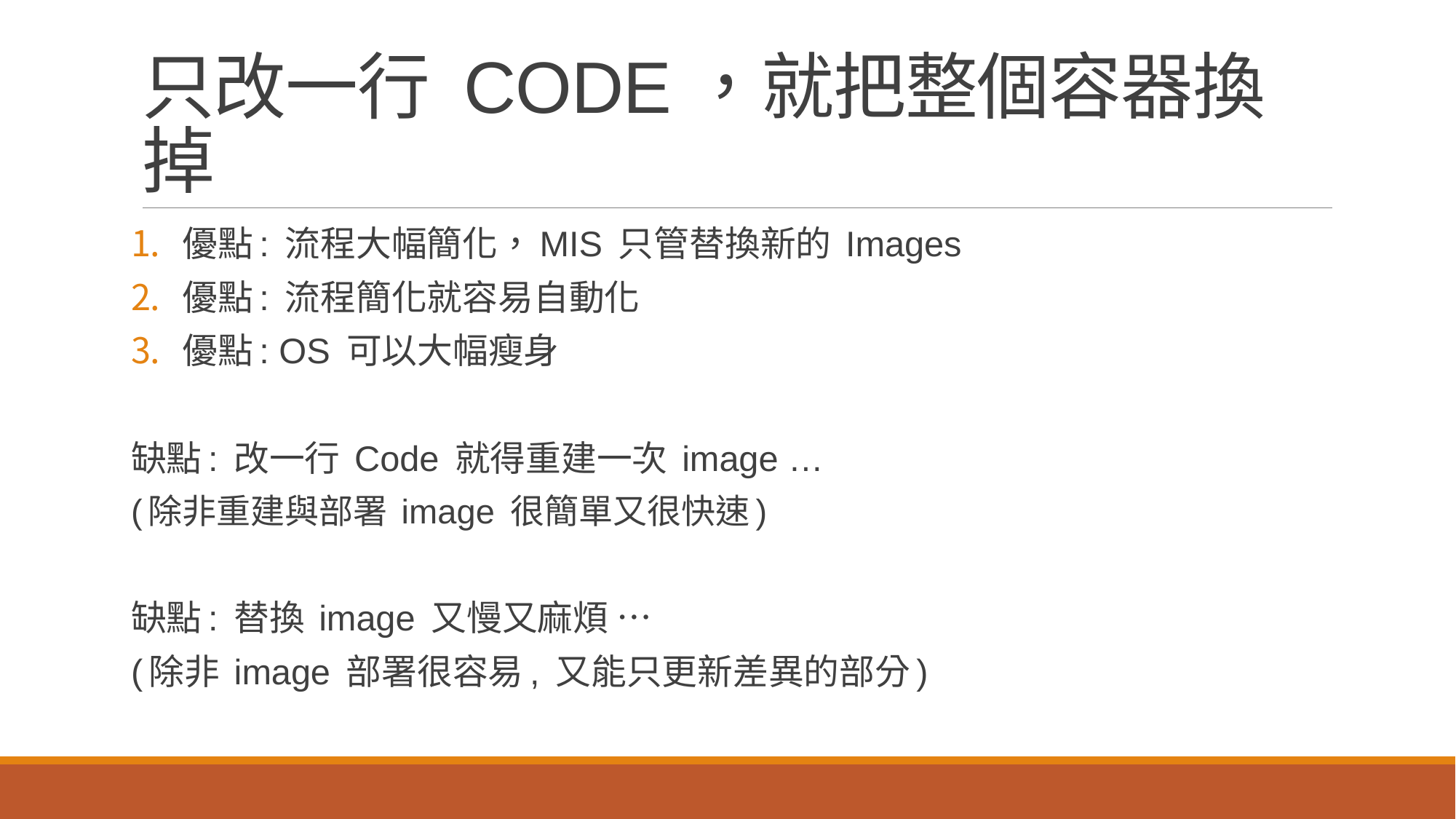

# 只改一行 CODE，就把整個容器換掉
優點: 流程大幅簡化，MIS 只管替換新的 Images
優點: 流程簡化就容易自動化
優點: OS 可以大幅瘦身

缺點: 改一行 Code 就得重建一次 image …
(除非重建與部署 image 很簡單又很快速)

缺點: 替換 image 又慢又麻煩 …
(除非 image 部署很容易, 又能只更新差異的部分)